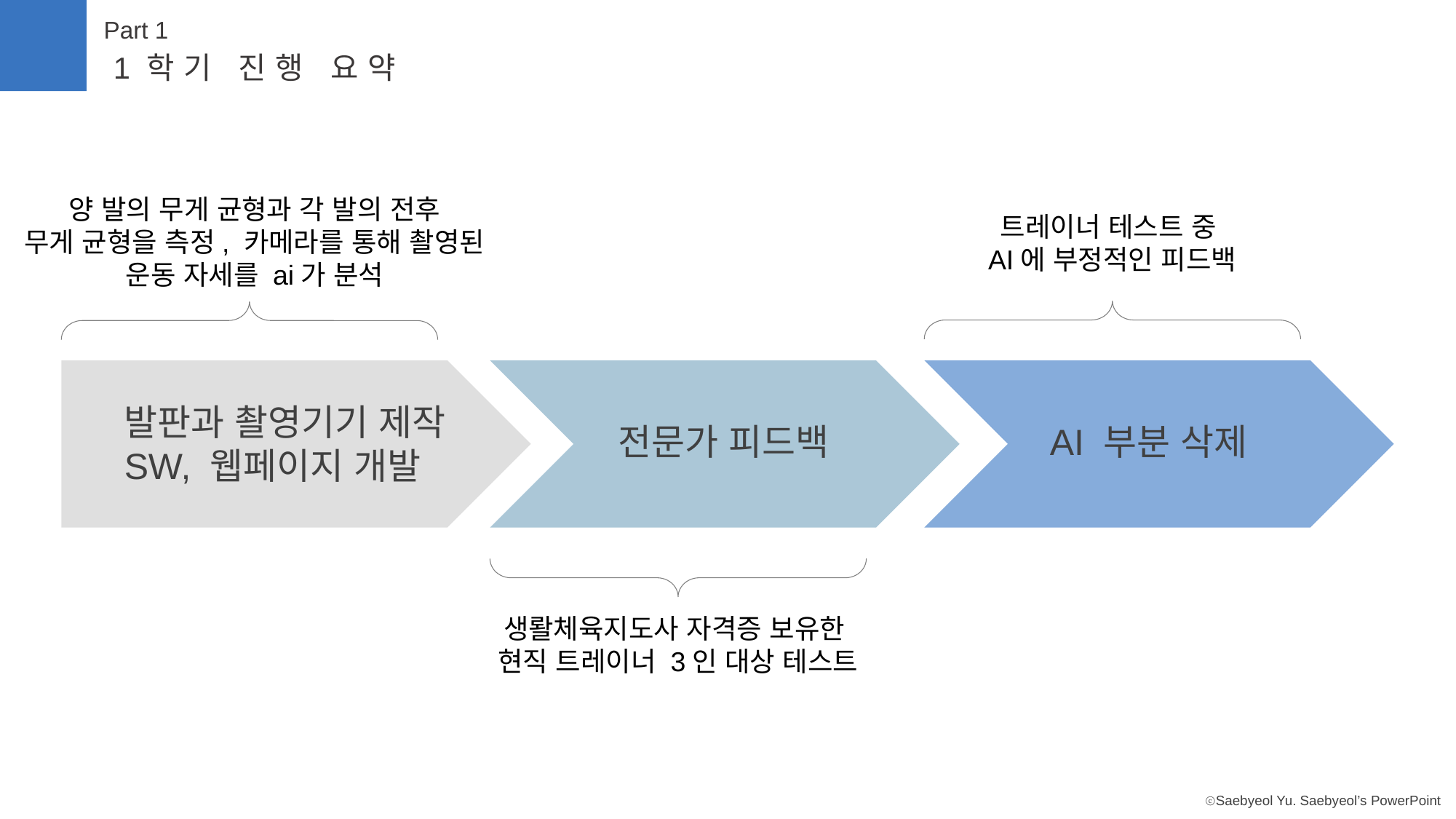

Part 1
1학기 진행 요약

양 발의 무게 균형과 각 발의 전후
무게 균형을 측정, 카메라를 통해 촬영된
운동 자세를 ai가 분석
트레이너 테스트 중
AI에 부정적인 피드백

발판과 촬영기기 제작
SW, 웹페이지 개발
AI 부분 삭제
전문가 피드백
생뢀체육지도사 자격증 보유한
현직 트레이너 3인 대상 테스트